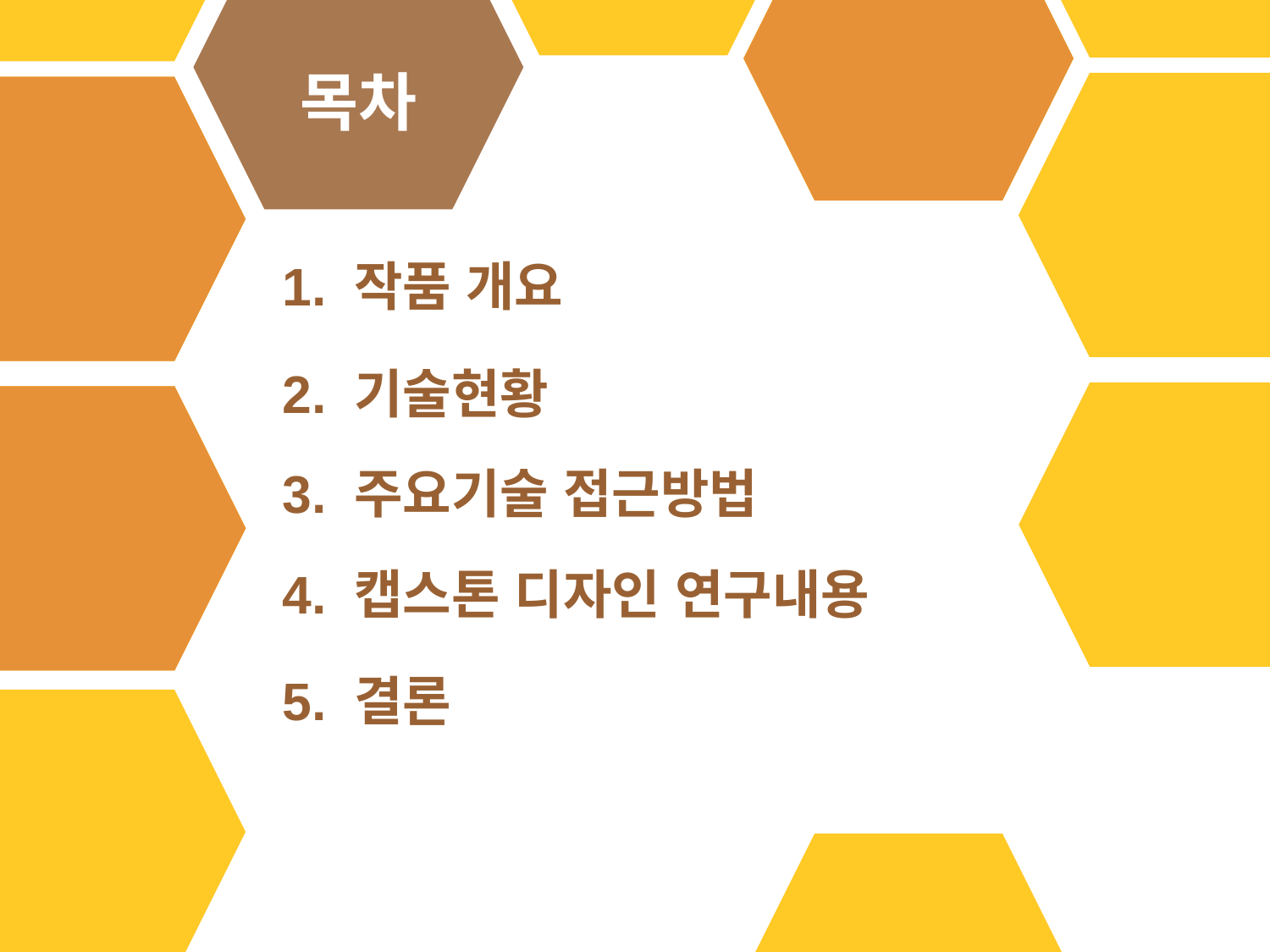

목차

1. 작품 개요
2. 기술현황

3. 주요기술 접근방법
4. 캡스톤 디자인 연구내용
5. 결론